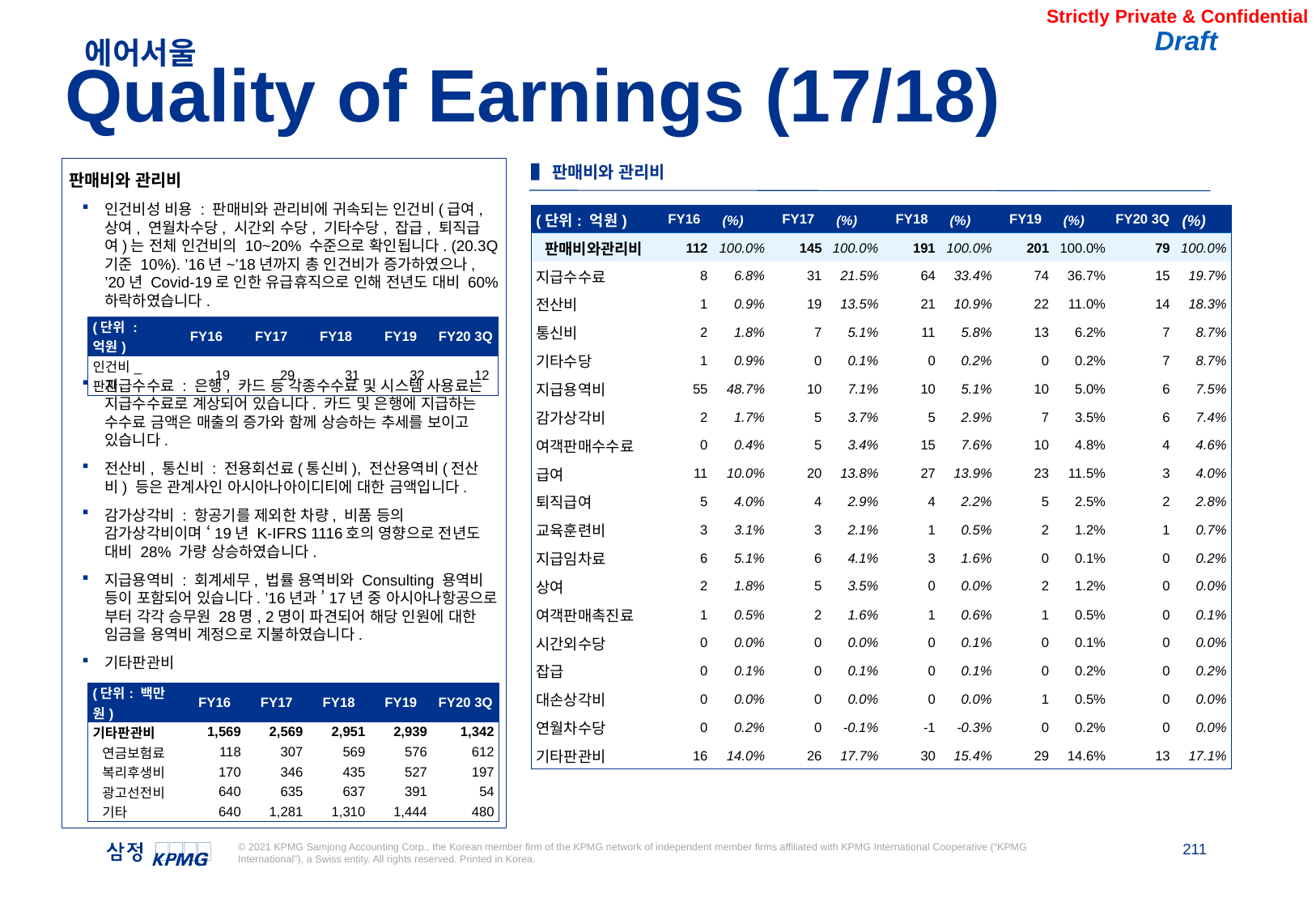

에어서울
Quality of Earnings (17/18)
▌판매비와 관리비

판매비와 관리비
인건비성 비용 : 판매비와 관리비에 귀속되는 인건비(급여, 상여, 연월차수당, 시간외 수당, 기타수당, 잡급, 퇴직급여)는 전체 인건비의 10~20% 수준으로 확인됩니다. (20.3Q 기준 10%). ’16년~’18년까지 총 인건비가 증가하였으나, ’20년 Covid-19로 인한 유급휴직으로 인해 전년도 대비 60% 하락하였습니다.

지급수수료 : 은행, 카드 등 각종수수료 및 시스템 사용료는 지급수수료로 계상되어 있습니다. 카드 및 은행에 지급하는 수수료 금액은 매출의 증가와 함께 상승하는 추세를 보이고 있습니다.
전산비, 통신비 : 전용회선료(통신비), 전산용역비(전산비) 등은 관계사인 아시아나아이디티에 대한 금액입니다.
감가상각비 : 항공기를 제외한 차량, 비품 등의 감가상각비이며 ‘19년 K-IFRS 1116호의 영향으로 전년도 대비 28% 가량 상승하였습니다.
지급용역비 : 회계세무, 법률 용역비와 Consulting 용역비 등이 포함되어 있습니다. ’16년과 ’17년 중 아시아나항공으로 부터 각각 승무원 28명, 2명이 파견되어 해당 인원에 대한 임금을 용역비 계정으로 지불하였습니다.
기타판관비
| (단위: 억원) | FY16 | (%) | FY17 | (%) | FY18 | (%) | FY19 | (%) | FY20 3Q | (%) |
| --- | --- | --- | --- | --- | --- | --- | --- | --- | --- | --- |
| 판매비와관리비 | 112 | 100.0% | 145 | 100.0% | 191 | 100.0% | 201 | 100.0% | 79 | 100.0% |
| 지급수수료 | 8 | 6.8% | 31 | 21.5% | 64 | 33.4% | 74 | 36.7% | 15 | 19.7% |
| 전산비 | 1 | 0.9% | 19 | 13.5% | 21 | 10.9% | 22 | 11.0% | 14 | 18.3% |
| 통신비 | 2 | 1.8% | 7 | 5.1% | 11 | 5.8% | 13 | 6.2% | 7 | 8.7% |
| 기타수당 | 1 | 0.9% | 0 | 0.1% | 0 | 0.2% | 0 | 0.2% | 7 | 8.7% |
| 지급용역비 | 55 | 48.7% | 10 | 7.1% | 10 | 5.1% | 10 | 5.0% | 6 | 7.5% |
| 감가상각비 | 2 | 1.7% | 5 | 3.7% | 5 | 2.9% | 7 | 3.5% | 6 | 7.4% |
| 여객판매수수료 | 0 | 0.4% | 5 | 3.4% | 15 | 7.6% | 10 | 4.8% | 4 | 4.6% |
| 급여 | 11 | 10.0% | 20 | 13.8% | 27 | 13.9% | 23 | 11.5% | 3 | 4.0% |
| 퇴직급여 | 5 | 4.0% | 4 | 2.9% | 4 | 2.2% | 5 | 2.5% | 2 | 2.8% |
| 교육훈련비 | 3 | 3.1% | 3 | 2.1% | 1 | 0.5% | 2 | 1.2% | 1 | 0.7% |
| 지급임차료 | 6 | 5.1% | 6 | 4.1% | 3 | 1.6% | 0 | 0.1% | 0 | 0.2% |
| 상여 | 2 | 1.8% | 5 | 3.5% | 0 | 0.0% | 2 | 1.2% | 0 | 0.0% |
| 여객판매촉진료 | 1 | 0.5% | 2 | 1.6% | 1 | 0.6% | 1 | 0.5% | 0 | 0.1% |
| 시간외수당 | 0 | 0.0% | 0 | 0.0% | 0 | 0.1% | 0 | 0.1% | 0 | 0.0% |
| 잡급 | 0 | 0.1% | 0 | 0.1% | 0 | 0.1% | 0 | 0.2% | 0 | 0.2% |
| 대손상각비 | 0 | 0.0% | 0 | 0.0% | 0 | 0.0% | 1 | 0.5% | 0 | 0.0% |
| 연월차수당 | 0 | 0.2% | 0 | -0.1% | -1 | -0.3% | 0 | 0.2% | 0 | 0.0% |
| 기타판관비 | 16 | 14.0% | 26 | 17.7% | 30 | 15.4% | 29 | 14.6% | 13 | 17.1% |
| (단위 : 억원) | FY16 | FY17 | FY18 | FY19 | FY20 3Q |
| --- | --- | --- | --- | --- | --- |
| 인건비\_판관 | 19 | 29 | 31 | 32 | 12 |
| (단위: 백만원) | FY16 | FY17 | FY18 | FY19 | FY20 3Q |
| --- | --- | --- | --- | --- | --- |
| 기타판관비 | 1,569 | 2,569 | 2,951 | 2,939 | 1,342 |
| 연금보험료 | 118 | 307 | 569 | 576 | 612 |
| 복리후생비 | 170 | 346 | 435 | 527 | 197 |
| 광고선전비 | 640 | 635 | 637 | 391 | 54 |
| 기타 | 640 | 1,281 | 1,310 | 1,444 | 480 |